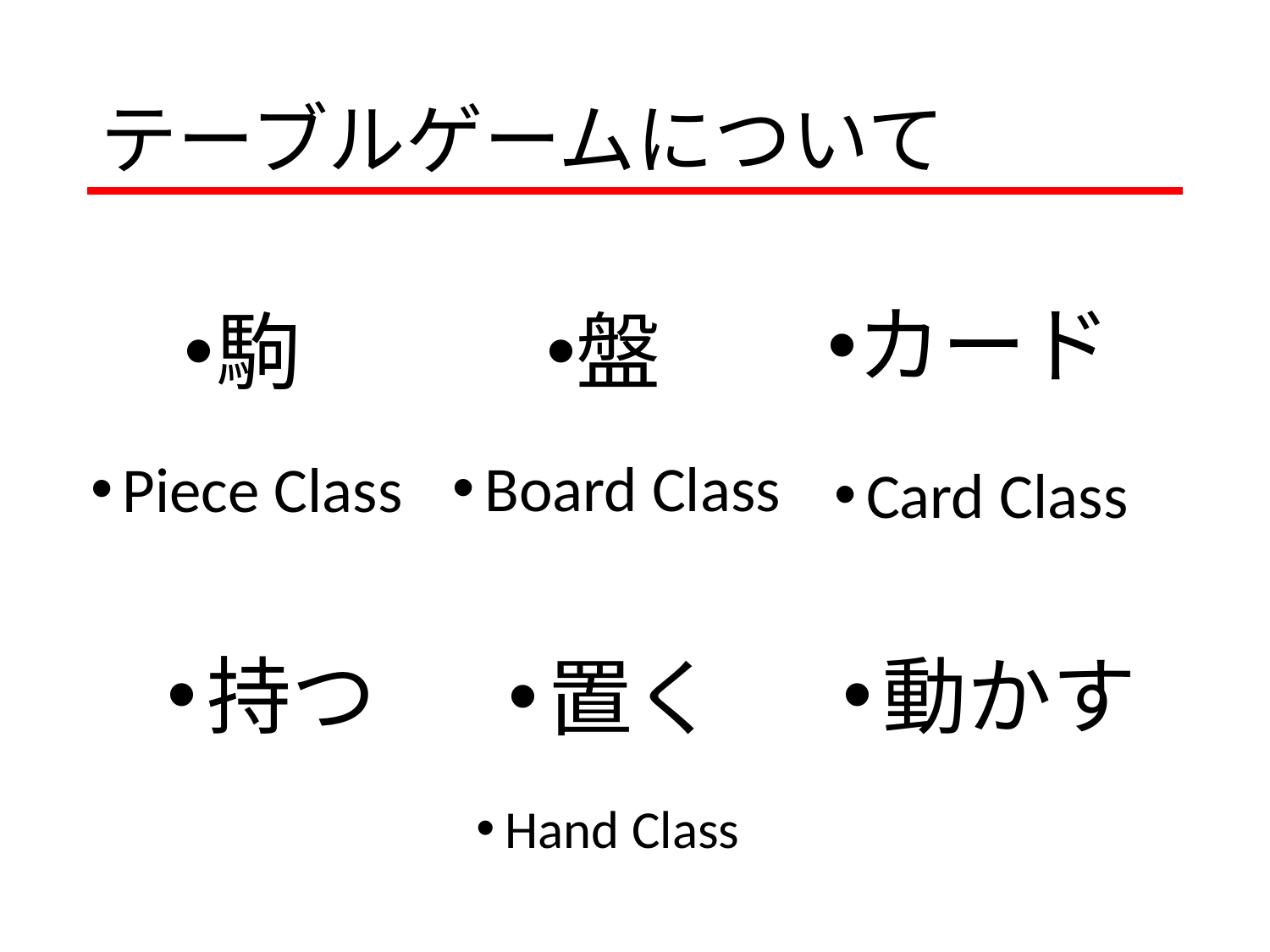

# テーブルゲームについて
カード
駒
盤
Board Class
Piece Class
Card Class
動かす
持つ
置く
Hand Class